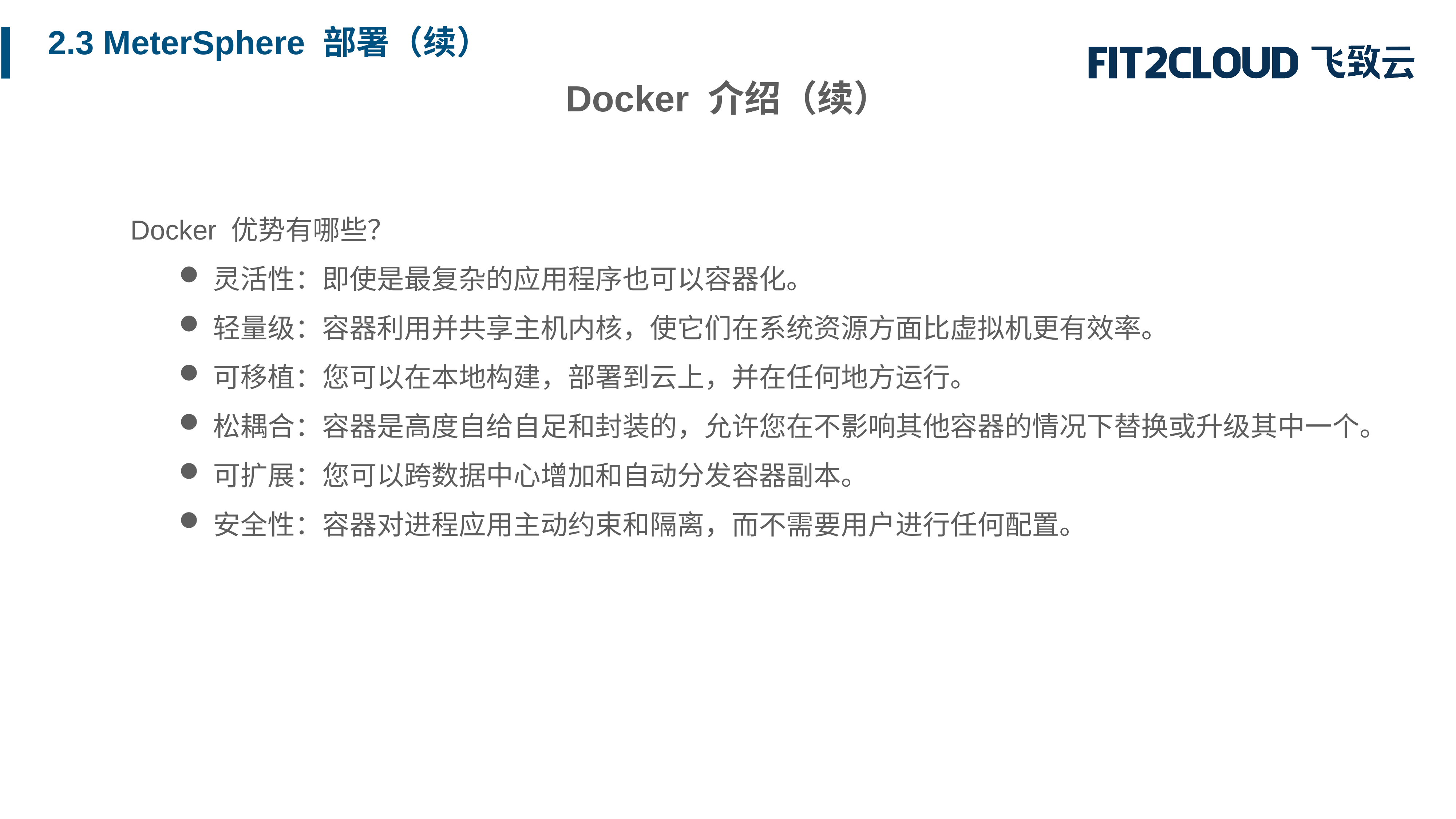

2.3 MeterSphere 部署（续）

Docker 介绍（续）
Docker 优势有哪些？
灵活性：即使是最复杂的应用程序也可以容器化。
轻量级：容器利用并共享主机内核，使它们在系统资源方面比虚拟机更有效率。
可移植：您可以在本地构建，部署到云上，并在任何地方运行。
松耦合：容器是高度自给自足和封装的，允许您在不影响其他容器的情况下替换或升级其中一个。
可扩展：您可以跨数据中心增加和自动分发容器副本。
安全性：容器对进程应用主动约束和隔离，而不需要用户进行任何配置。